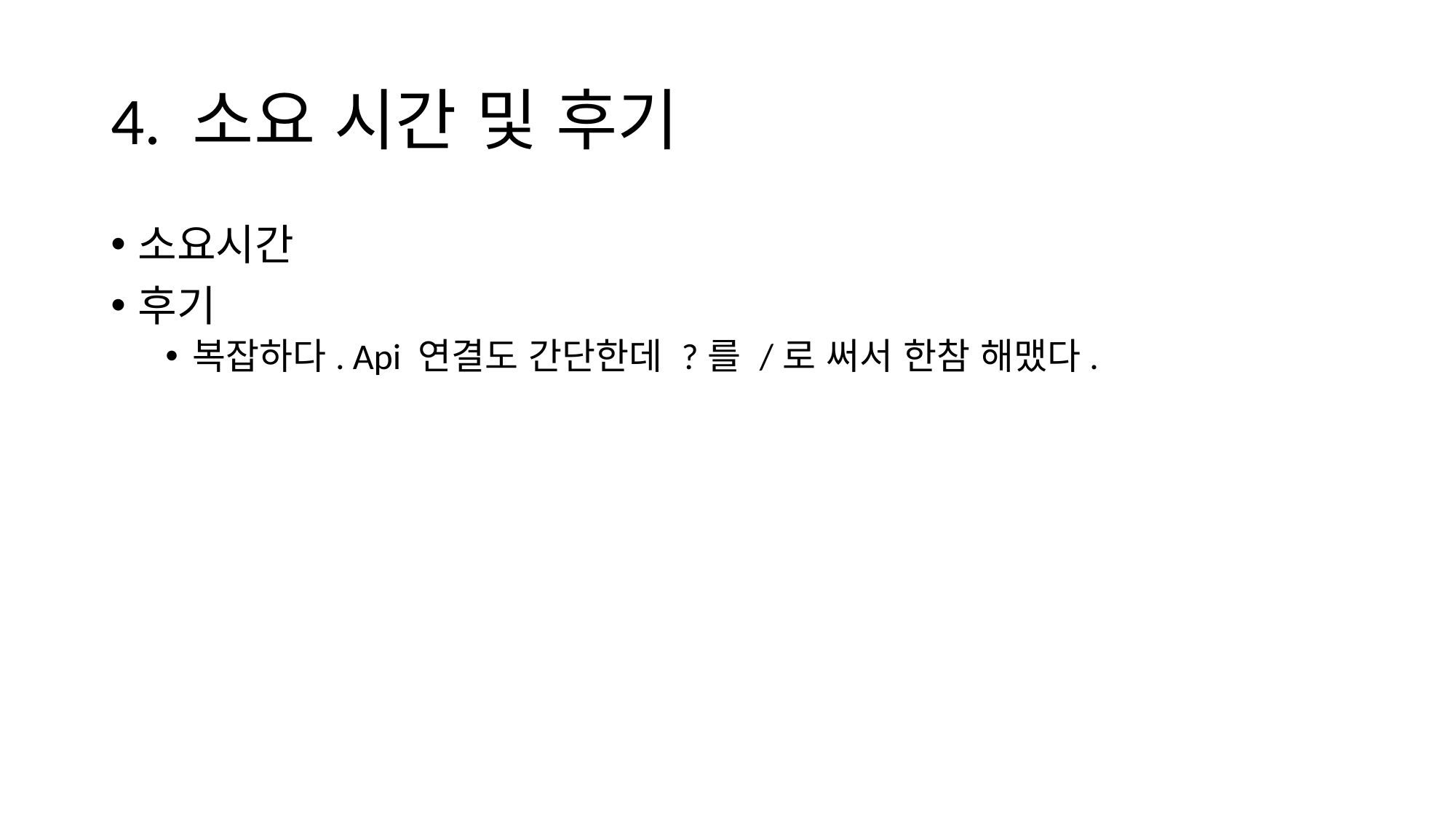

# 4. 소요 시간 및 후기
소요시간
후기
복잡하다. Api 연결도 간단한데 ?를 /로 써서 한참 해맸다.